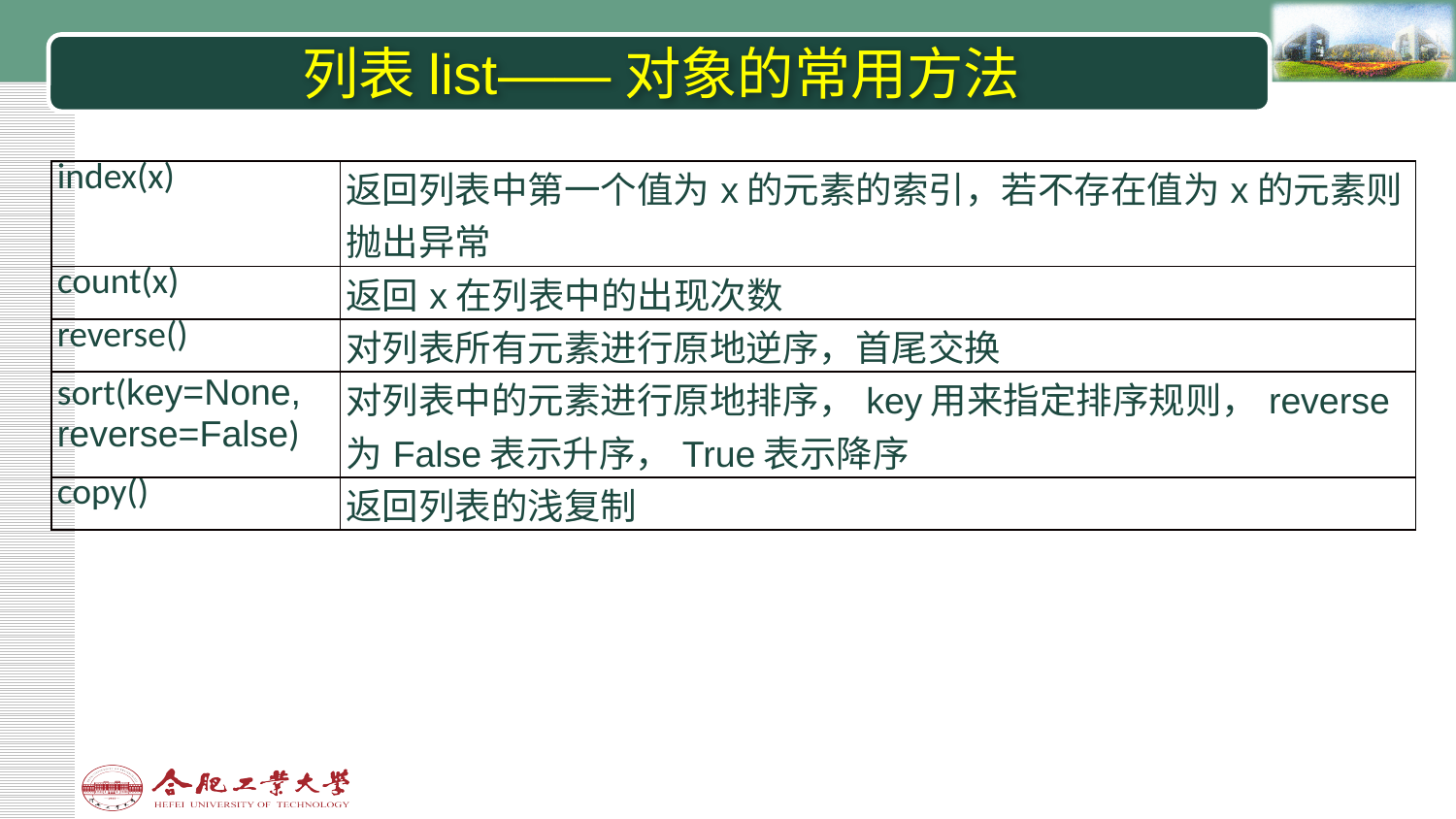

# 列表list——对象的常用方法
| index(x) | 返回列表中第一个值为x的元素的索引，若不存在值为x的元素则抛出异常 |
| --- | --- |
| count(x) | 返回x在列表中的出现次数 |
| reverse() | 对列表所有元素进行原地逆序，首尾交换 |
| sort(key=None, reverse=False) | 对列表中的元素进行原地排序，key用来指定排序规则，reverse为False表示升序，True表示降序 |
| copy() | 返回列表的浅复制 |